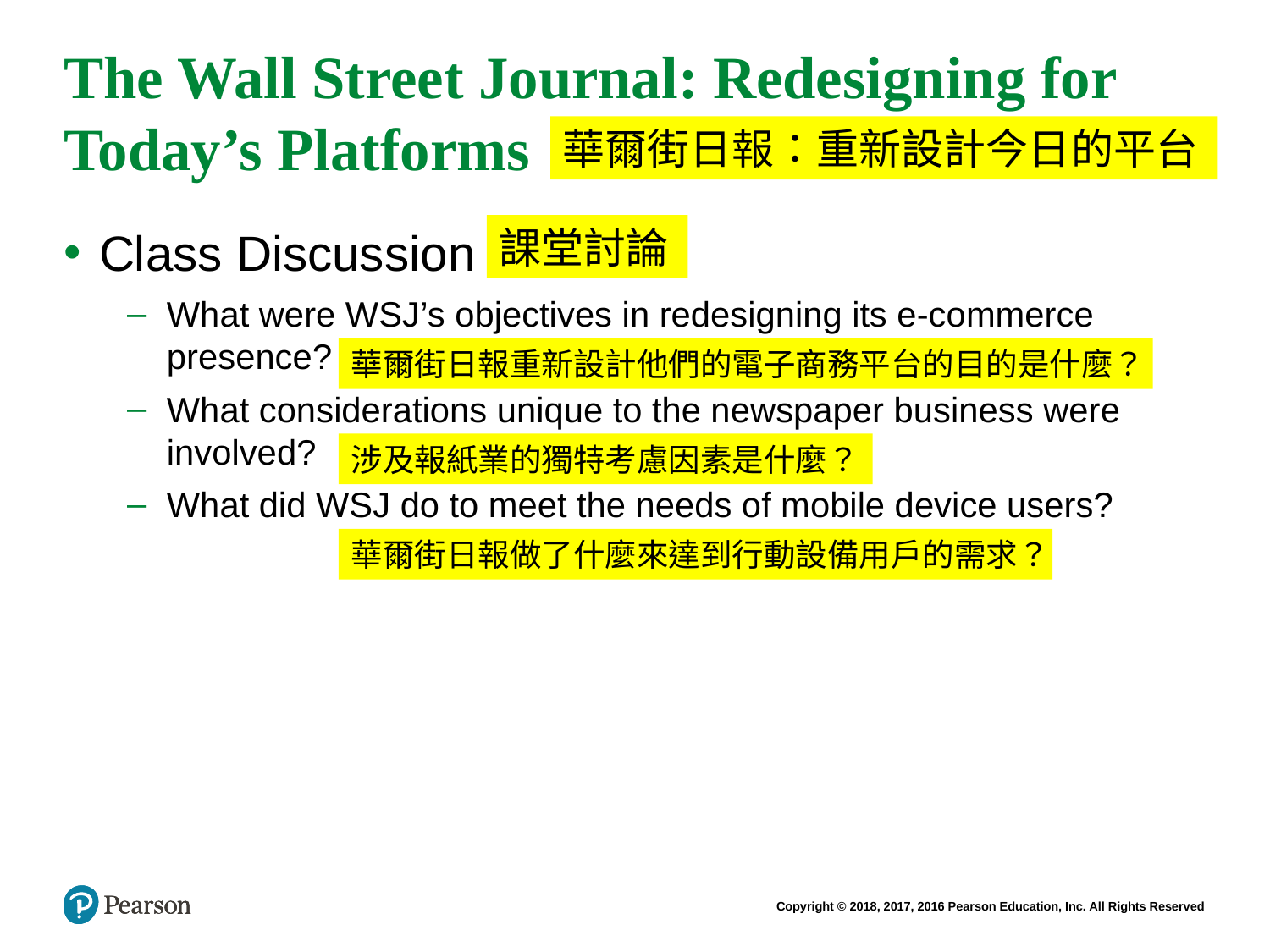

# The Wall Street Journal: Redesigning for Today’s Platforms
華爾街日報：重新設計今日的平台
課堂討論
Class Discussion
What were WSJ’s objectives in redesigning its e-commerce presence?
What considerations unique to the newspaper business were involved?
What did WSJ do to meet the needs of mobile device users?
華爾街日報重新設計他們的電子商務平台的目的是什麼？
涉及報紙業的獨特考慮因素是什麼？
華爾街日報做了什麼來達到行動設備用戶的需求？